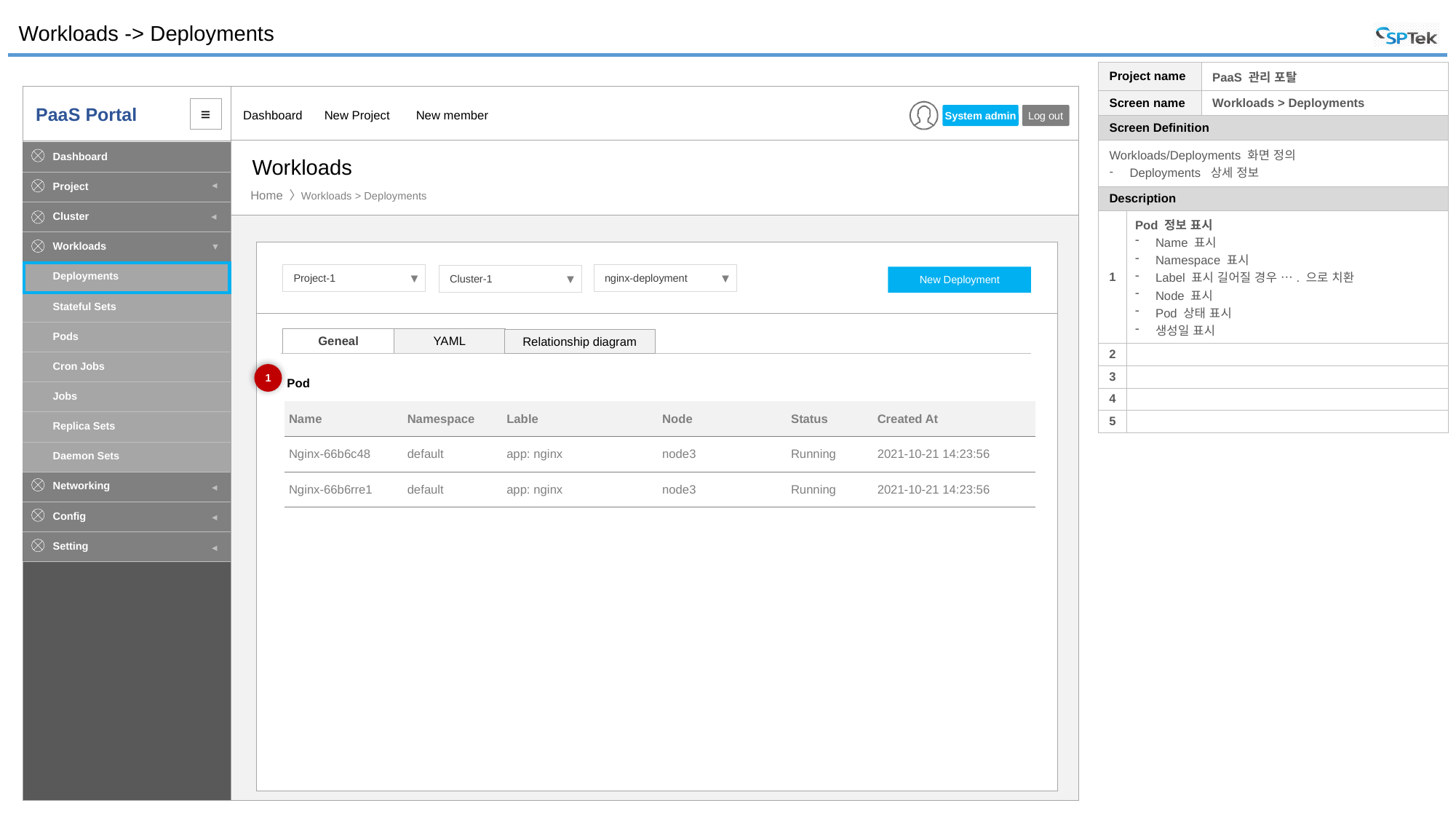

# Workloads -> Deployments
| Project name |  | PaaS 관리 포탈 |
| --- | --- | --- |
| Screen name |  | Workloads > Deployments |
| Screen Definition |  |  |
| Workloads/Deployments 화면 정의 Deployments 상세 정보 |  |  |
| Description |  |  |
| 1 | Pod 정보 표시 Name 표시 Namespace 표시 Label 표시 길어질 경우 …. 으로 치환 Node 표시 Pod 상태 표시 생성일 표시 |  |
| 2 |  |  |
| 3 |  |  |
| 4 |  |  |
| 5 |  |  |
Workloads
Workloads > Deployments

Project-1
▼
nginx-deployment
▼
Cluster-1
▼
New Deployment

Geneal
YAML
Relationship diagram
1
Pod
| Name | Namespace | Lable | Node | Status | Created At |
| --- | --- | --- | --- | --- | --- |
| Nginx-66b6c48 | default | app: nginx | node3 | Running | 2021-10-21 14:23:56 |
| Nginx-66b6rre1 | default | app: nginx | node3 | Running | 2021-10-21 14:23:56 |